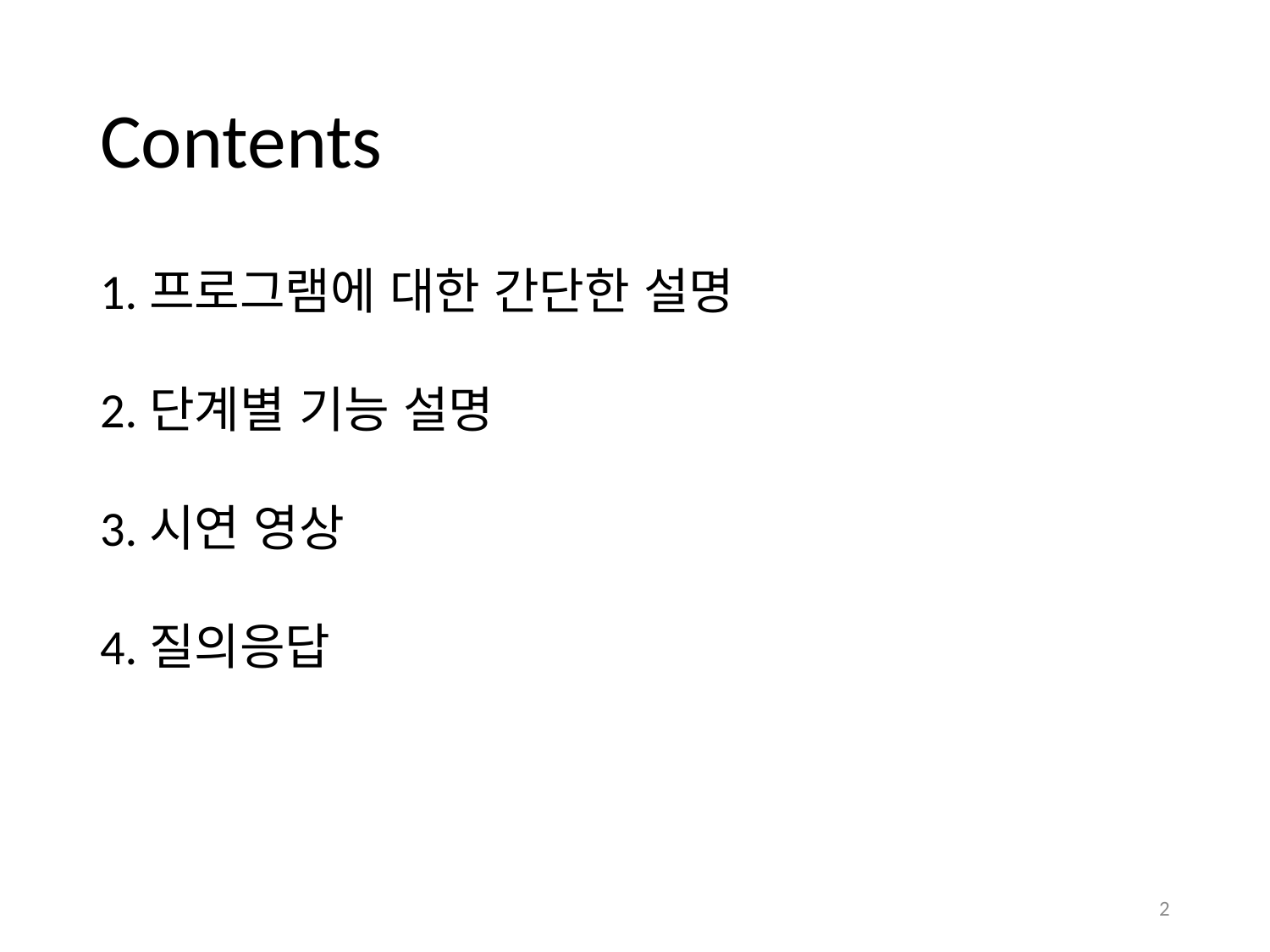

# Contents
1.프로그램에 대한 간단한 설명

2.단계별 기능 설명

3.시연 영상

4.질의응답
2